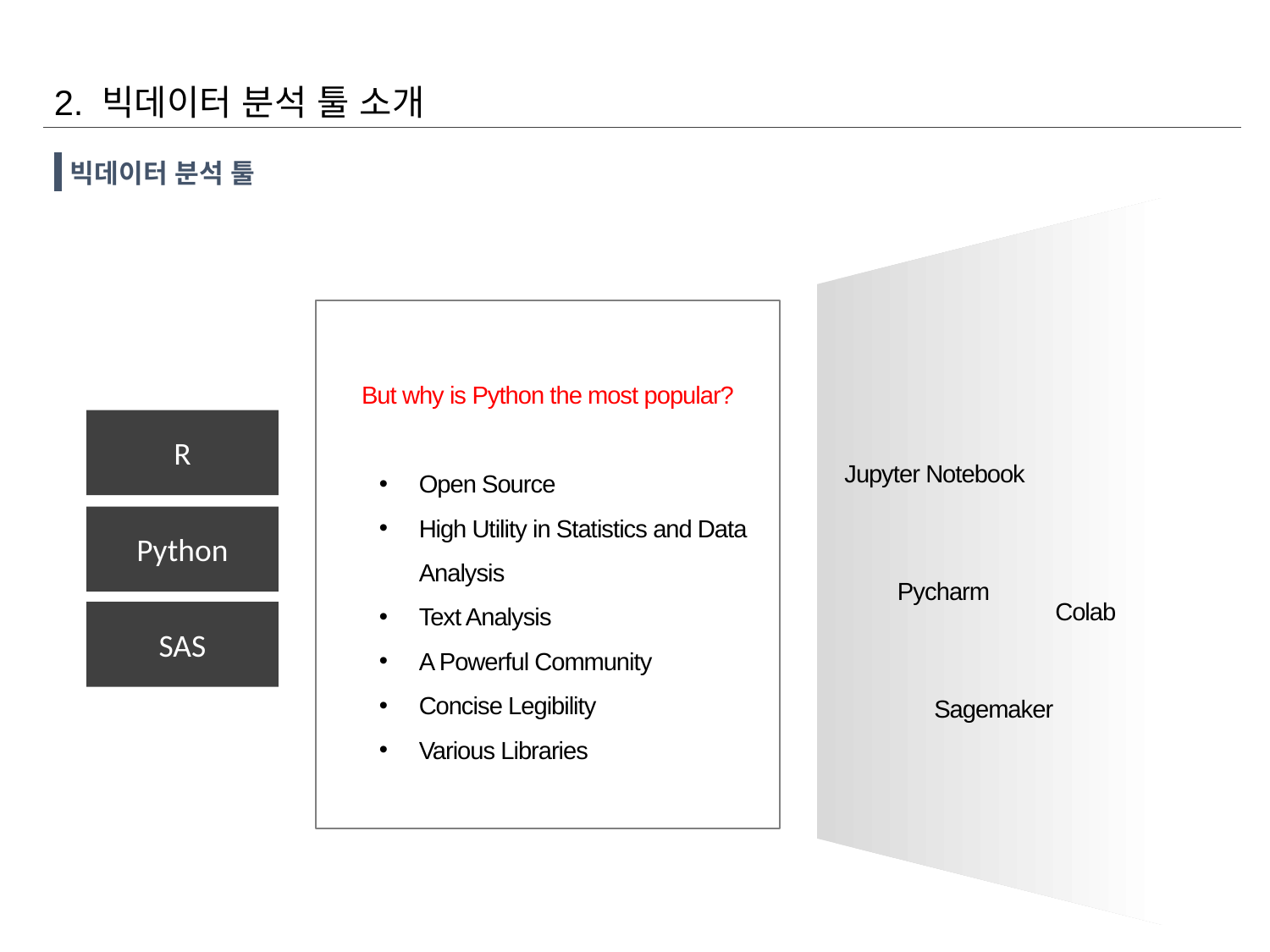

2. 빅데이터 분석 툴 소개
빅데이터 분석 툴

But why is Python the most popular?

Open Source
High Utility in Statistics and Data Analysis
Text Analysis
A Powerful Community
Concise Legibility
Various Libraries

R
Jupyter Notebook
Python
Pycharm
Colab
SAS
Sagemaker